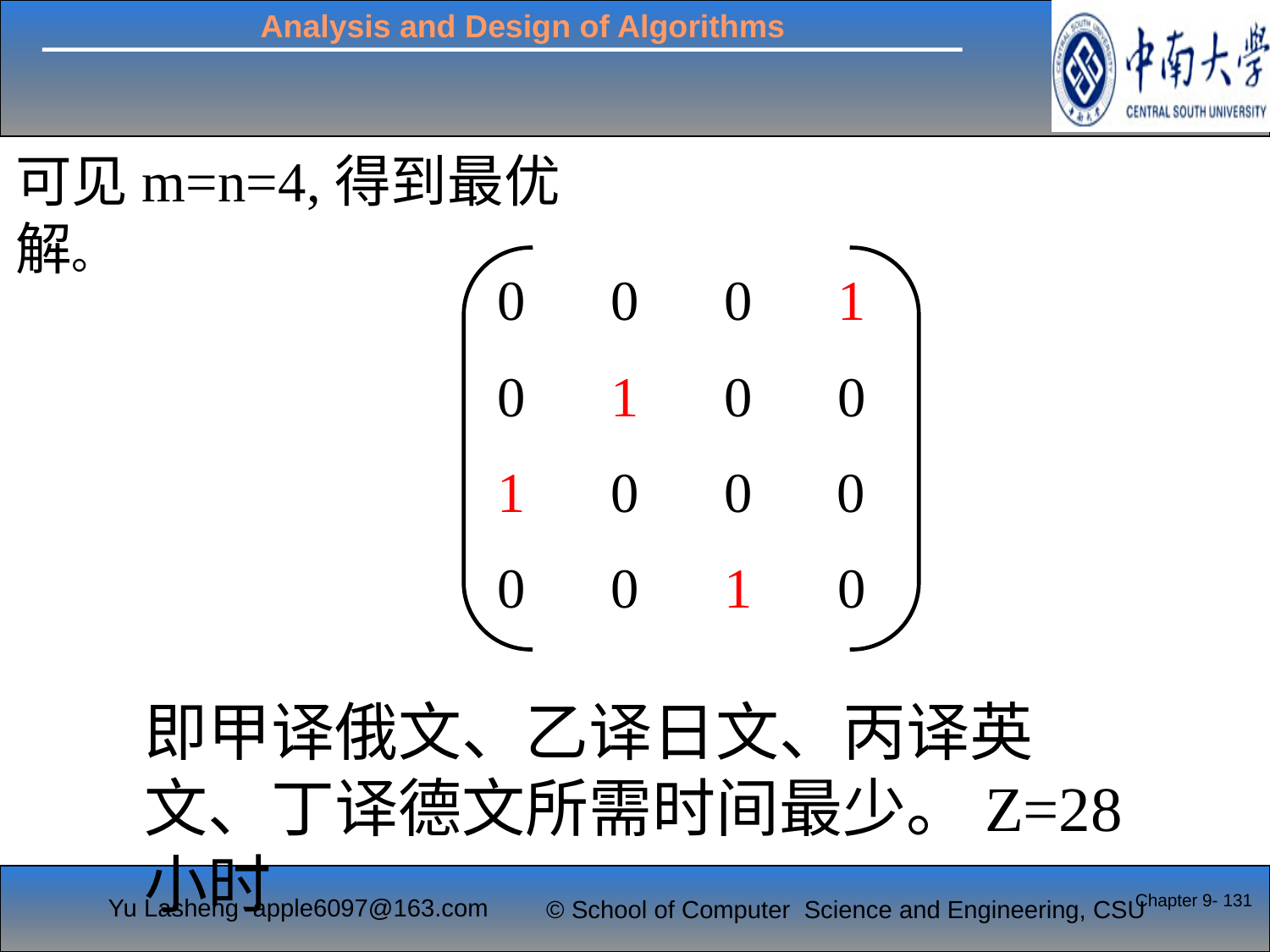

可见m=n=4,得到最优解。

0      0      0      1
0      1      0      0
1      0      0      0
0      0      1      0
即甲译俄文、乙译日文、丙译英文、丁译德文所需时间最少。Z=28小时
Chapter 9- 131